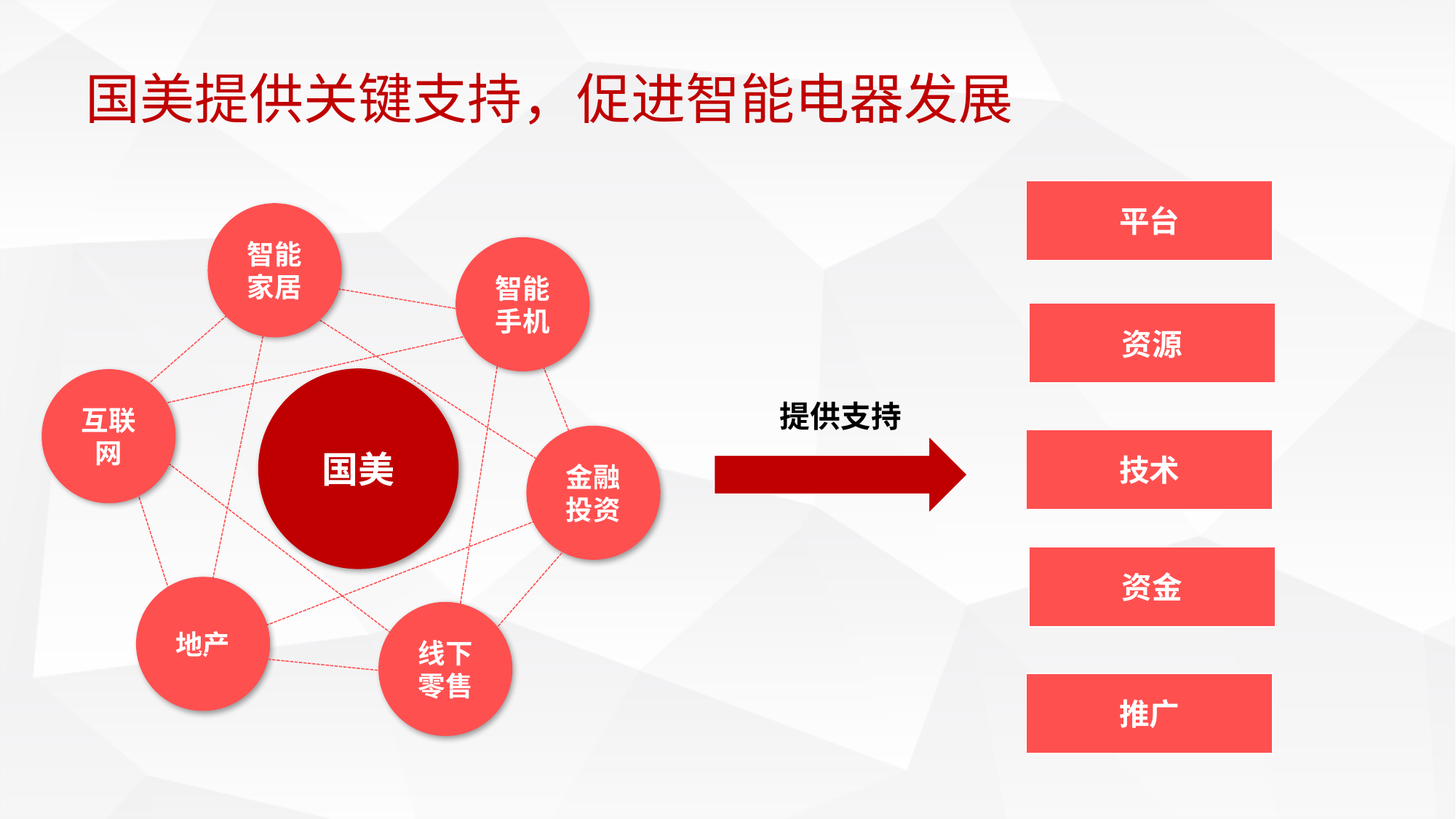

# 国美提供关键支持，促进智能电器发展
平台
智能家居
智能手机
国美
互联网
金融投资
地产
线下零售
资源
提供支持
技术

资金
推广